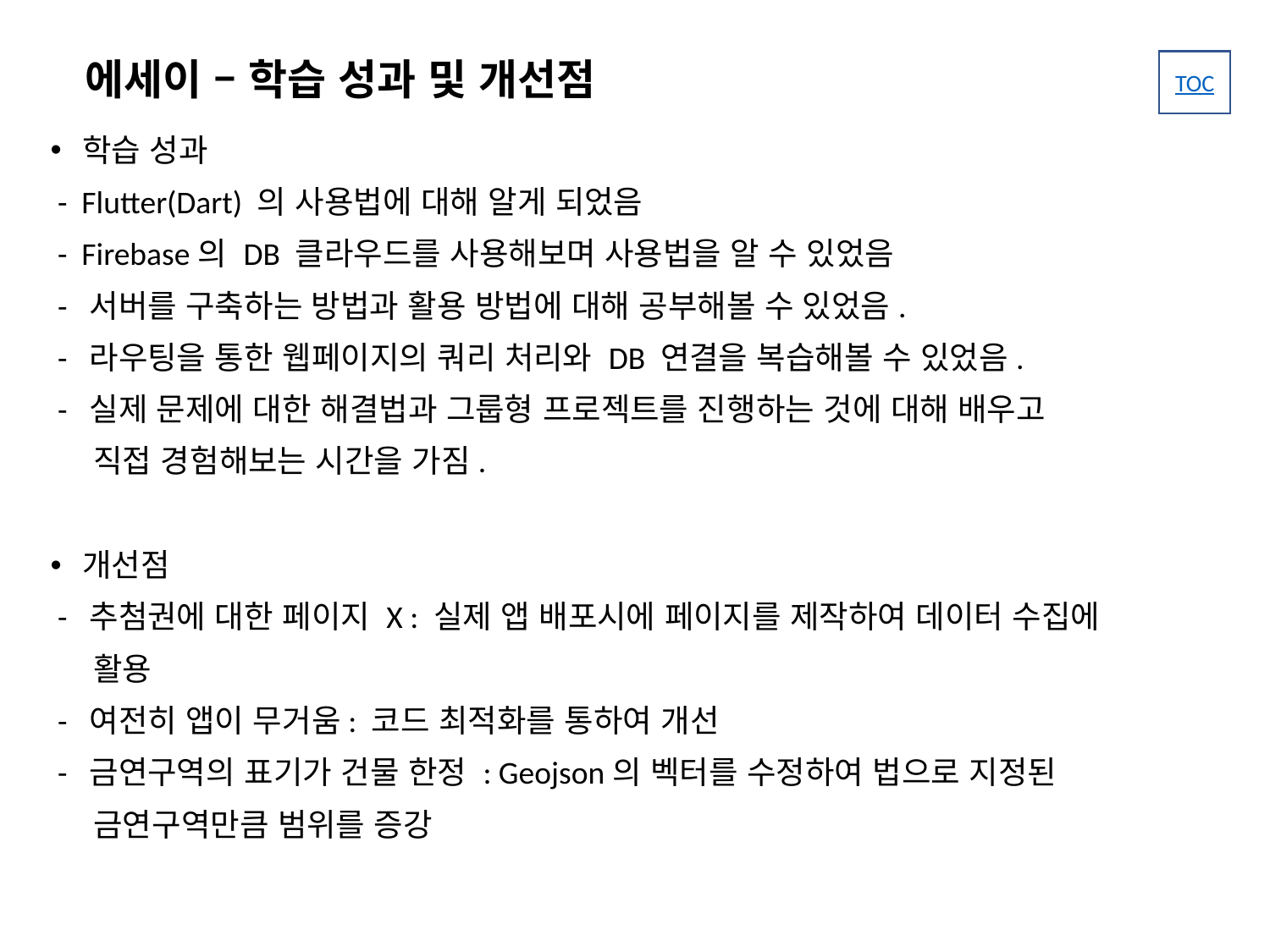

# 에세이 – 학습 성과 및 개선점
학습 성과
 -  Flutter(Dart) 의 사용법에 대해 알게 되었음
 -  Firebase의 DB 클라우드를 사용해보며 사용법을 알 수 있었음
 -  서버를 구축하는 방법과 활용 방법에 대해 공부해볼 수 있었음.
 -  라우팅을 통한 웹페이지의 쿼리 처리와 DB 연결을 복습해볼 수 있었음.
 -  실제 문제에 대한 해결법과 그룹형 프로젝트를 진행하는 것에 대해 배우고
    직접 경험해보는 시간을 가짐.

개선점
 -  추첨권에 대한 페이지 X : 실제 앱 배포시에 페이지를 제작하여 데이터 수집에
    활용
 -  여전히 앱이 무거움: 코드 최적화를 통하여 개선
 -  금연구역의 표기가 건물 한정 : Geojson의 벡터를 수정하여 법으로 지정된
    금연구역만큼 범위를 증강